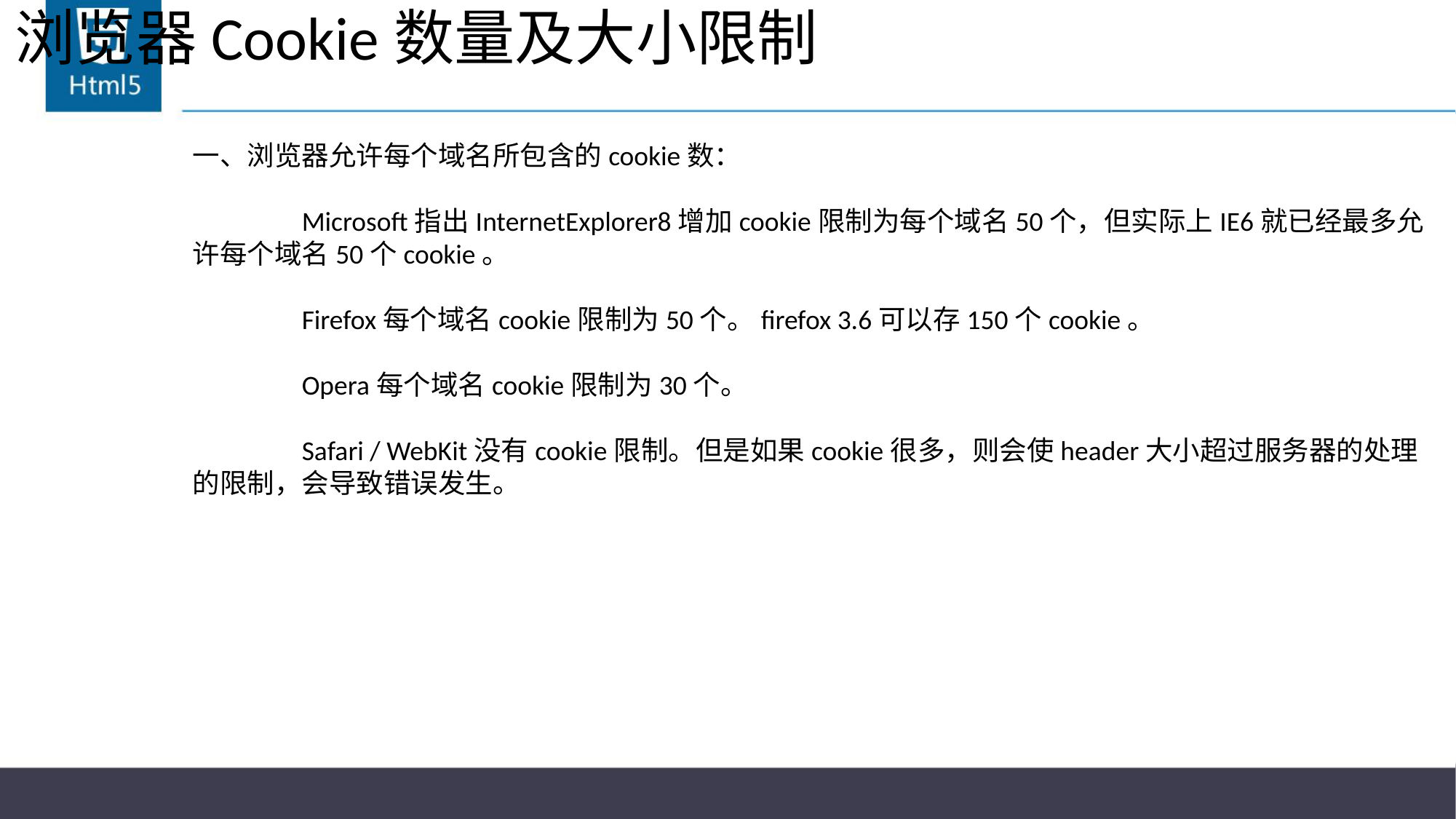

# 浏览器Cookie数量及大小限制
一、浏览器允许每个域名所包含的cookie数：

	Microsoft指出InternetExplorer8增加cookie限制为每个域名50个，但实际上IE6就已经最多允许每个域名50个cookie。

	Firefox每个域名cookie限制为50个。firefox 3.6可以存150个cookie。

	Opera每个域名cookie限制为30个。

	Safari / WebKit没有cookie限制。但是如果cookie很多，则会使header大小超过服务器的处理的限制，会导致错误发生。